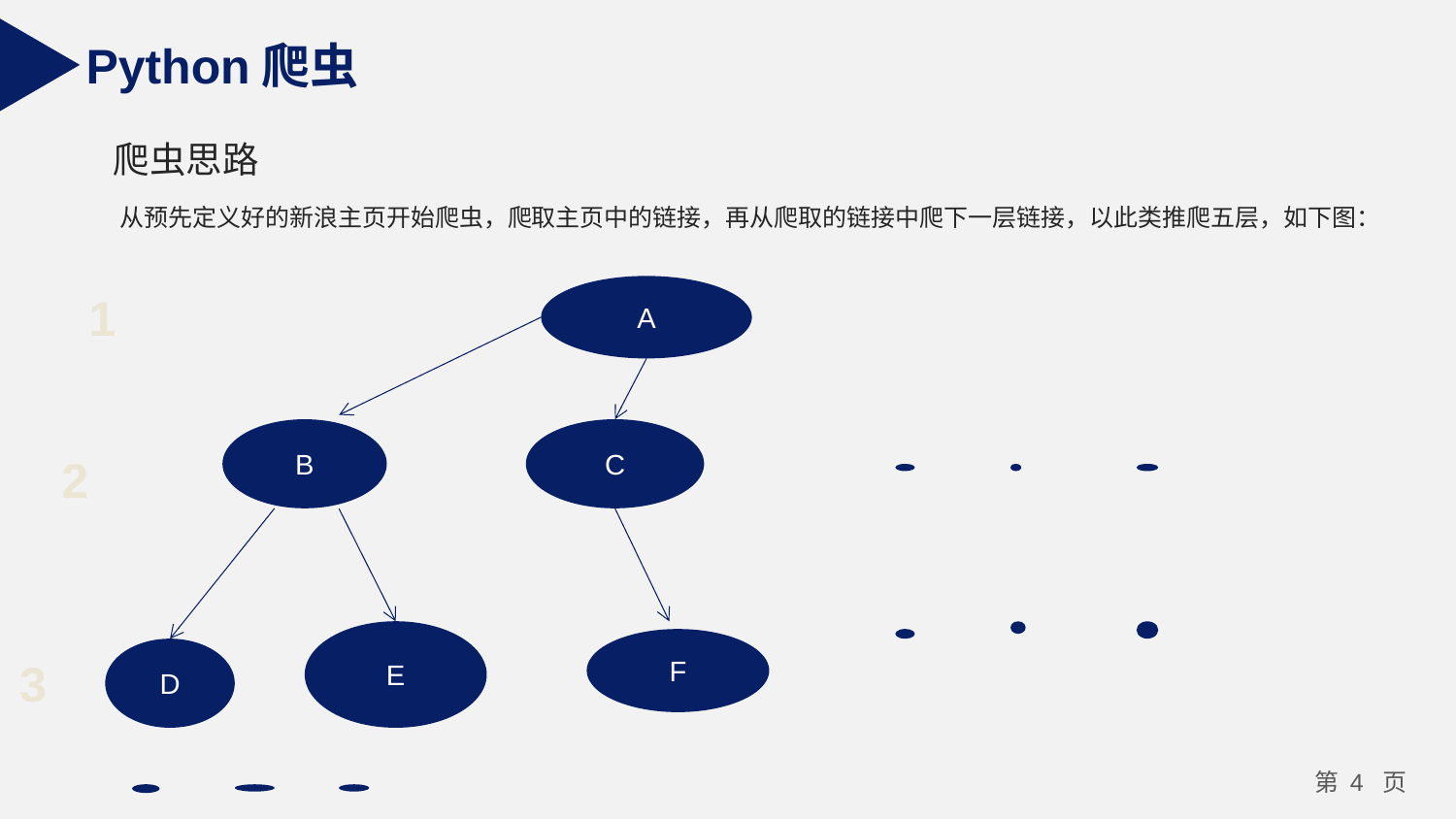

Python爬虫
爬虫思路
从预先定义好的新浪主页开始爬虫，爬取主页中的链接，再从爬取的链接中爬下一层链接，以此类推爬五层，如下图：
1
A
B
C
2

E

3
F

D